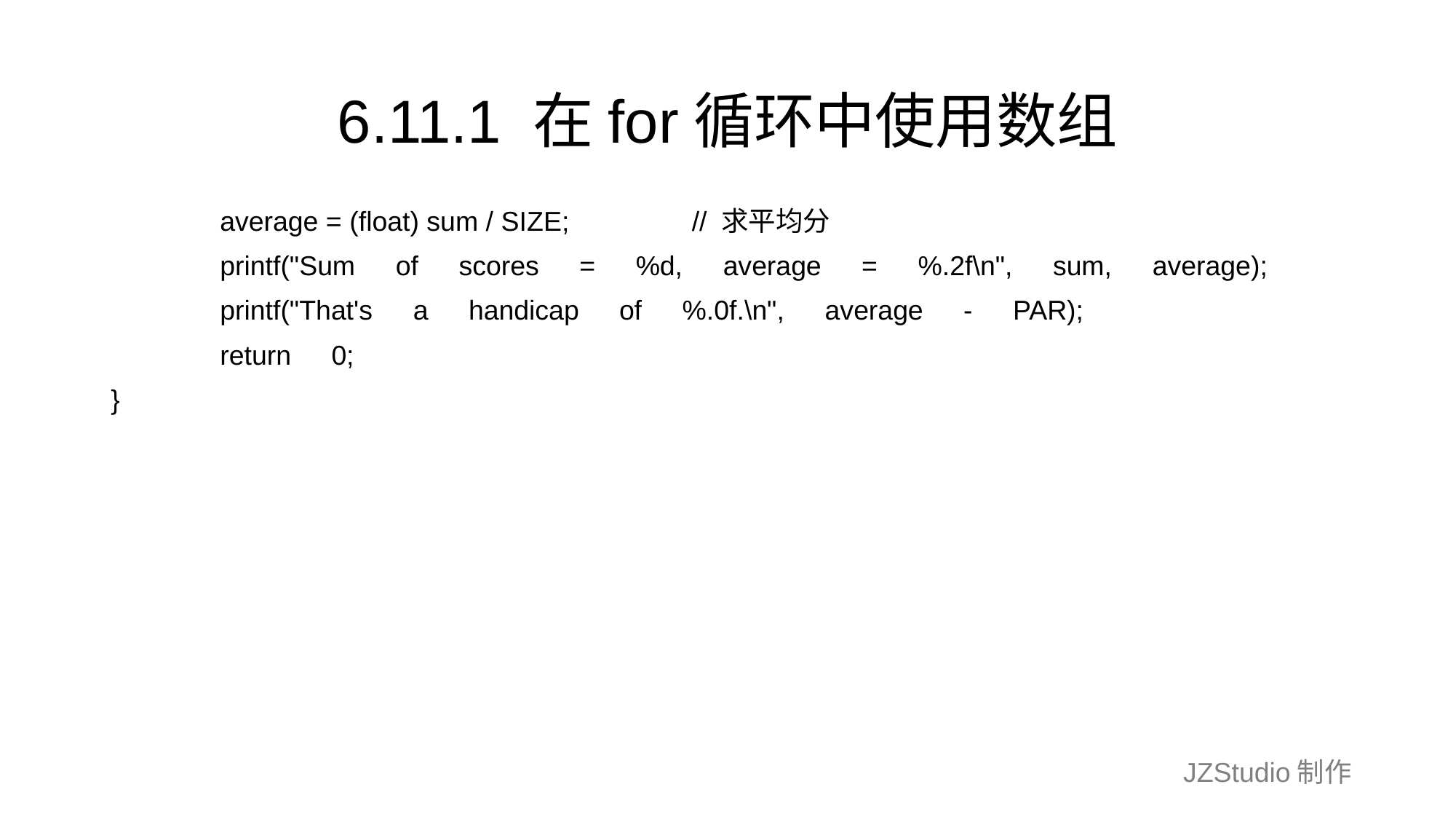

# 6.11.1 在for循环中使用数组
	average = (float) sum / SIZE;　　　　// 求平均分
	printf("Sum　of　scores　=　%d,　average　=　%.2f\n",　sum,　average);
	printf("That's　a　handicap　of　%.0f.\n",　average　-　PAR);
	return　0;
}